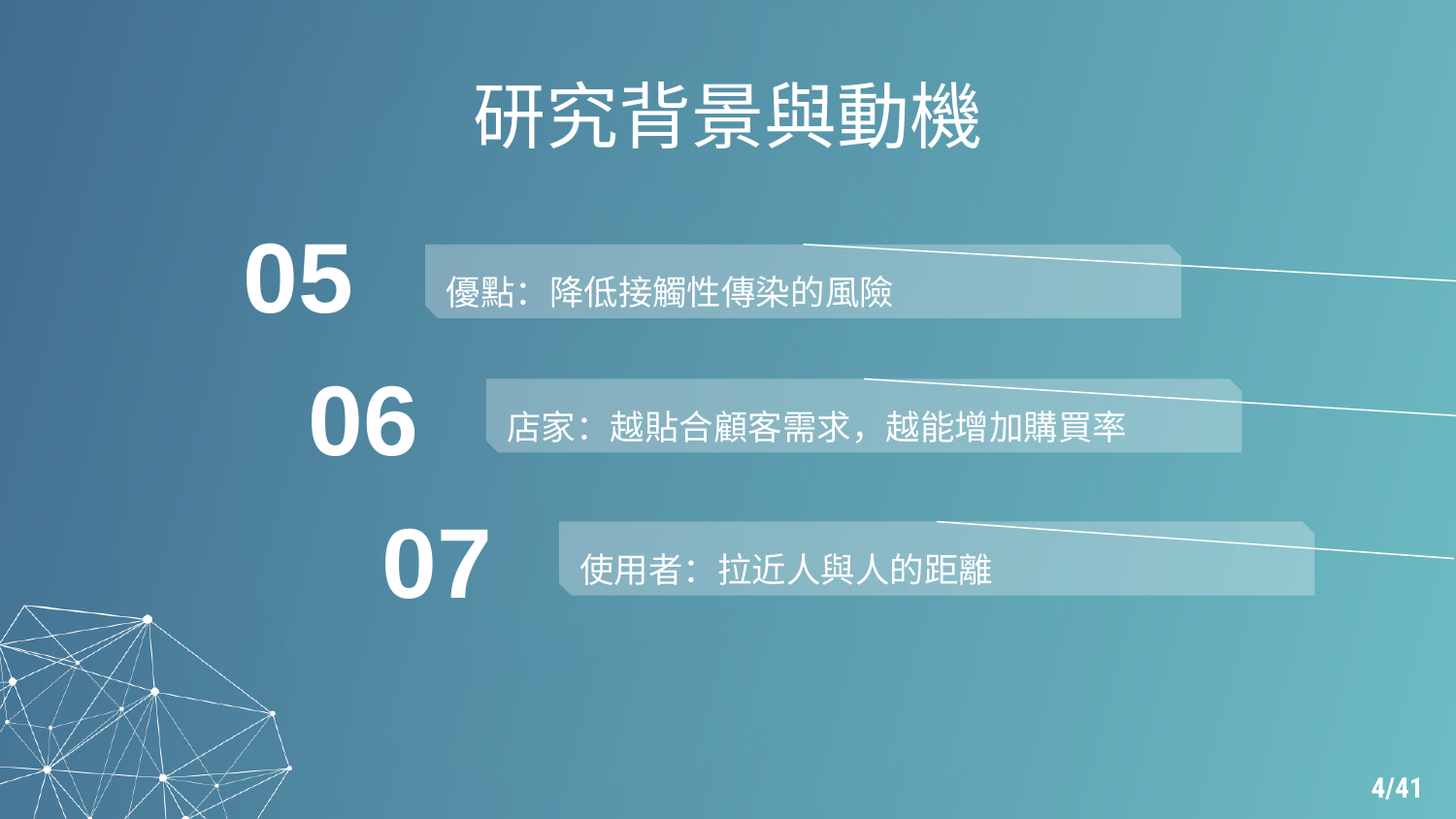

# 研究背景與動機

05
優點：降低接觸性傳染的風險
06
店家：越貼合顧客需求，越能增加購買率
07
使用者：拉近人與人的距離
4/41